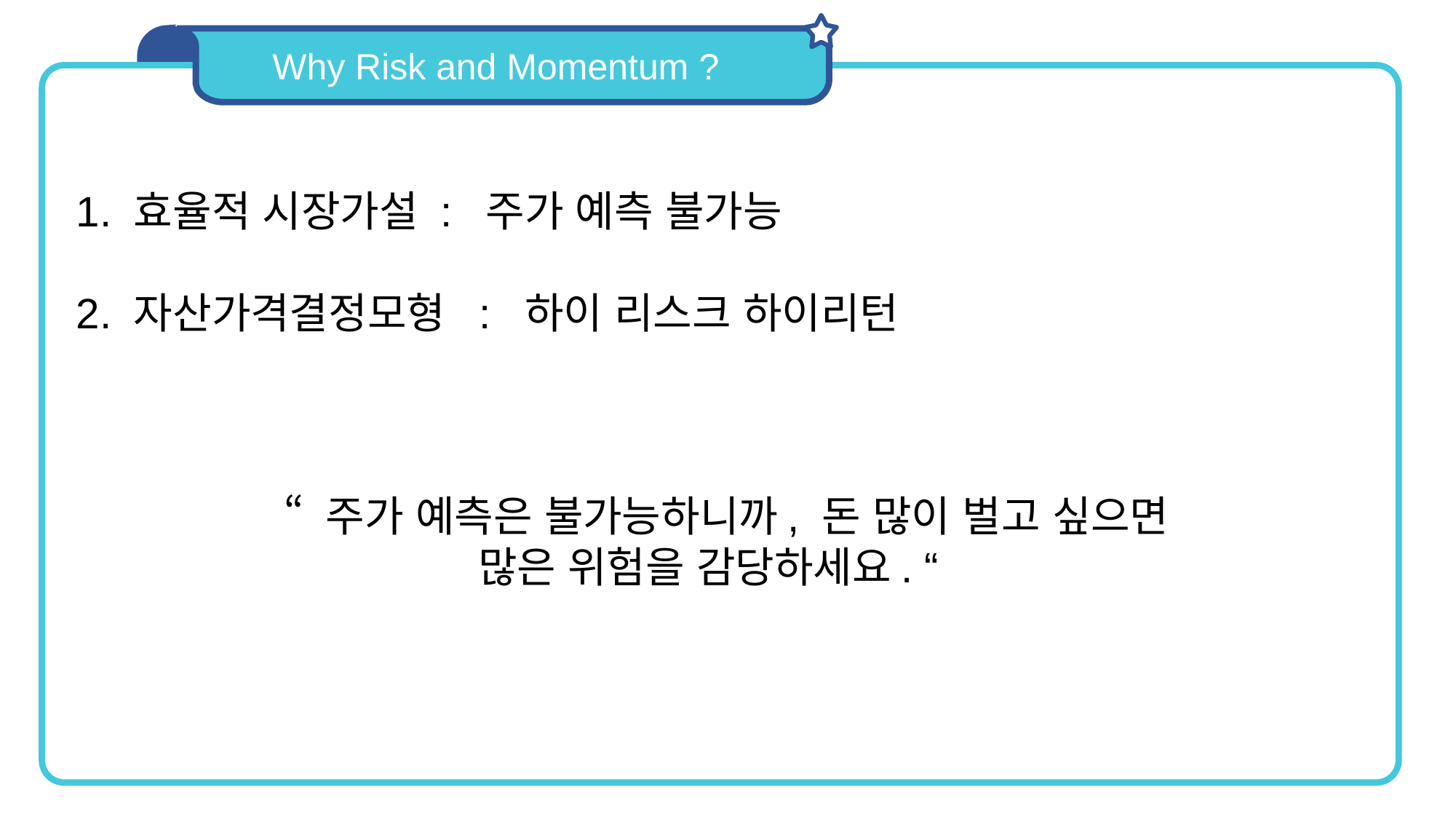

Why Risk and Momentum ?

1. 효율적 시장가설 :  주가 예측 불가능

2. 자산가격결정모형  :  하이 리스크 하이리턴

  “ 주가 예측은 불가능하니까, 돈 많이 벌고 싶으면
많은 위험을 감당하세요. “